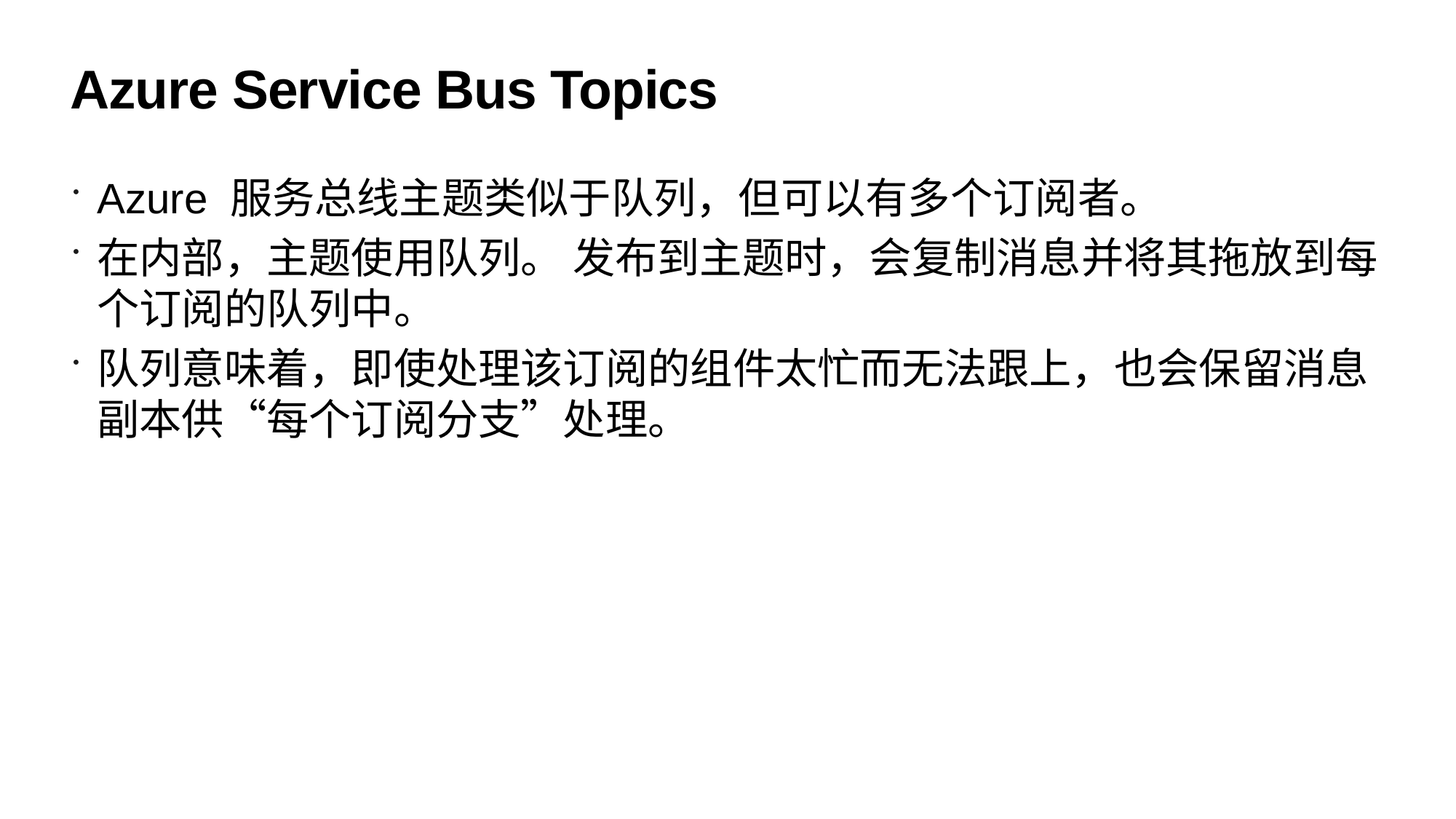

# Azure Service Bus Topics
Azure 服务总线主题类似于队列，但可以有多个订阅者。
在内部，主题使用队列。 发布到主题时，会复制消息并将其拖放到每个订阅的队列中。
队列意味着，即使处理该订阅的组件太忙而无法跟上，也会保留消息副本供“每个订阅分支”处理。